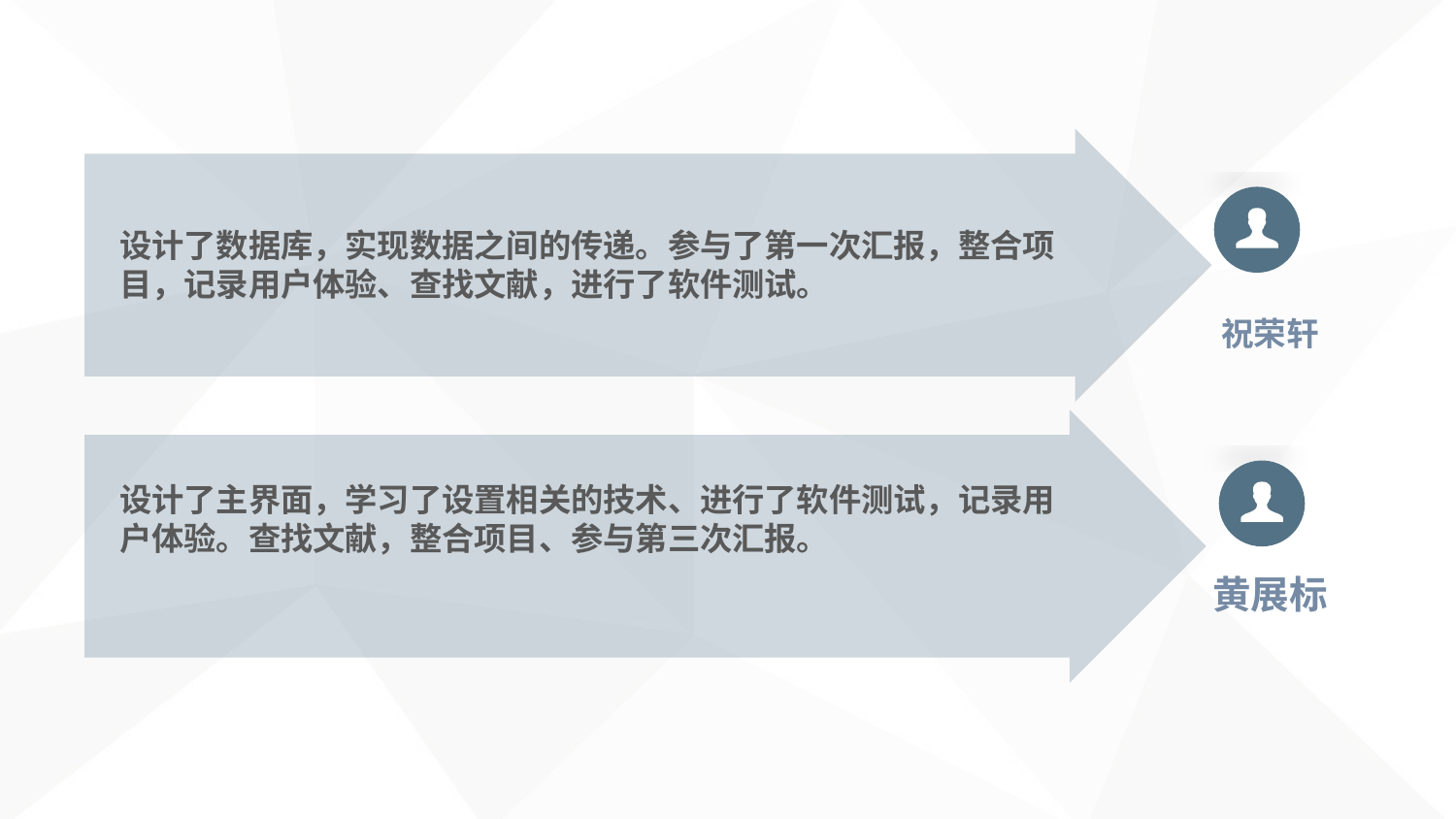

设计了数据库，实现数据之间的传递。参与了第一次汇报，整合项目，记录用户体验、查找文献，进行了软件测试。
祝荣轩

设计了主界面，学习了设置相关的技术、进行了软件测试，记录用户体验。查找文献，整合项目、参与第三次汇报。

黄展标